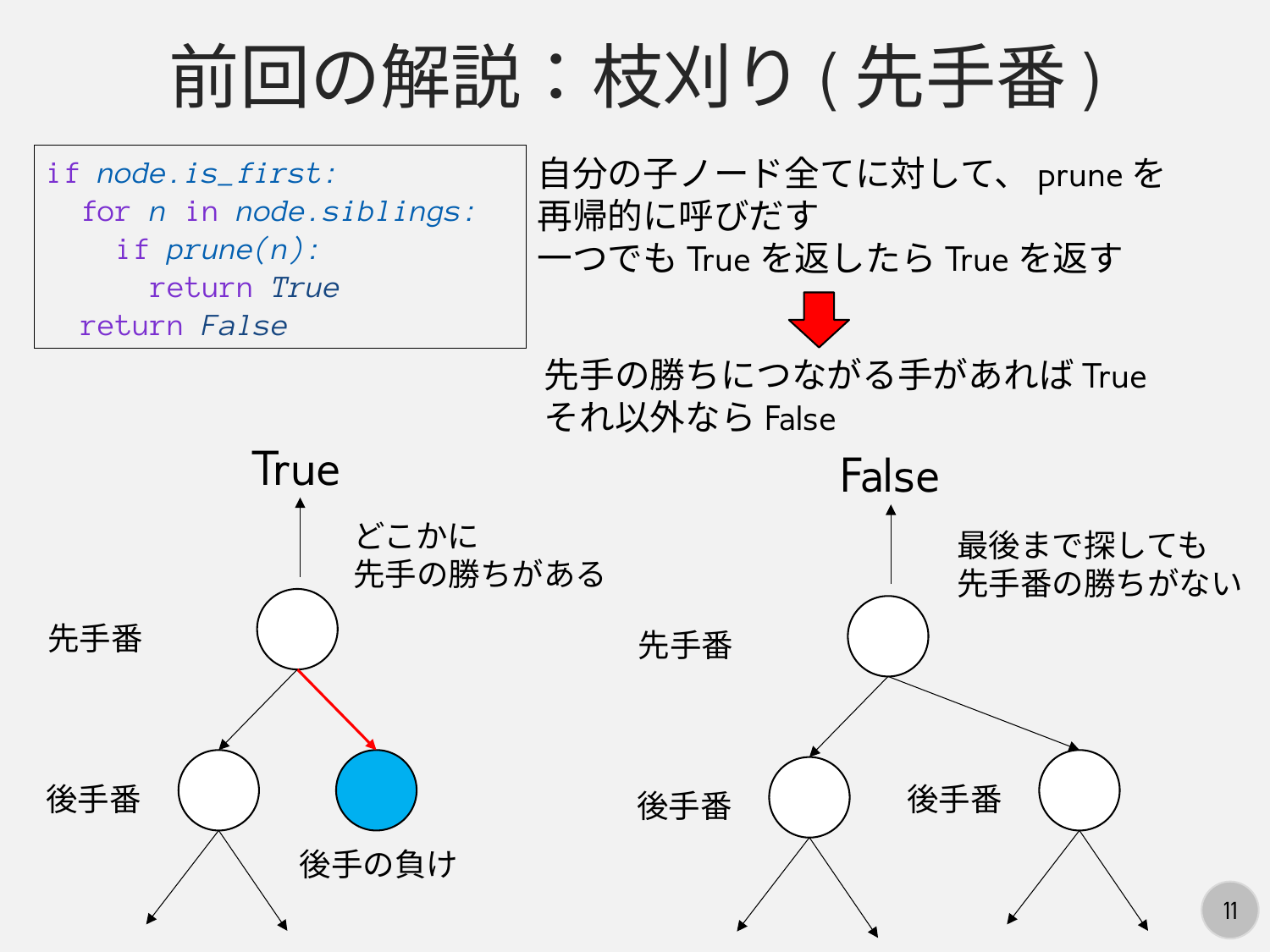

前回の解説：枝刈り(先手番)
自分の子ノード全てに対して、pruneを
再帰的に呼びだす
一つでもTrueを返したらTrueを返す
if node.is_first:
  for n in node.siblings:
    if prune(n):
      return True
  return False

先手の勝ちにつながる手があればTrue
それ以外ならFalse
True
False
どこかに
先手の勝ちがある
最後まで探しても
先手番の勝ちがない

先手番
先手番

後手番
後手番
後手番
後手の負け